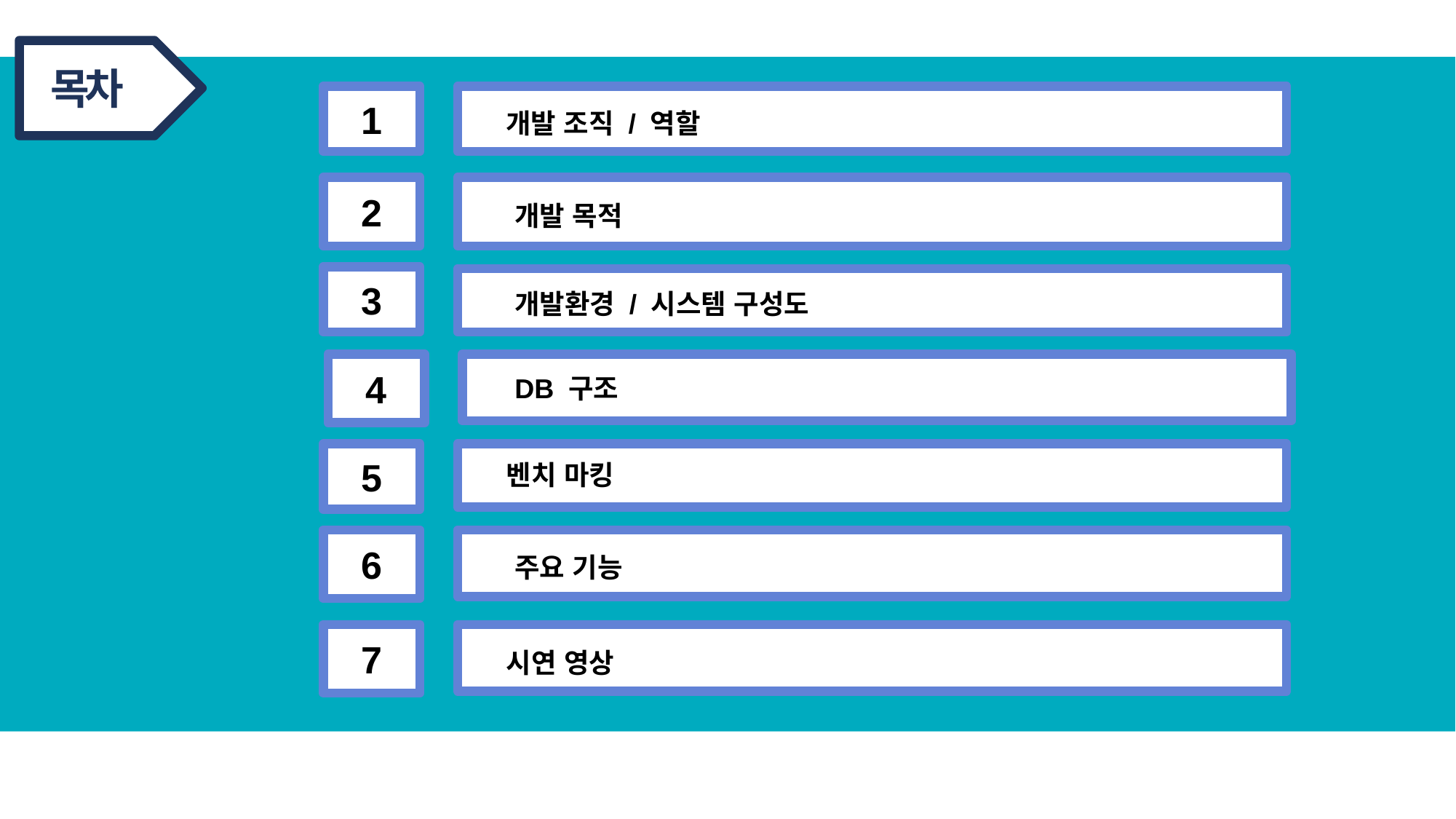

(
목차

1
개발 조직 / 역할
2

개발 목적
3

개발환경 / 시스템 구성도
4

DB 구조

5

벤치 마킹

6

주요 기능
7

시연 영상